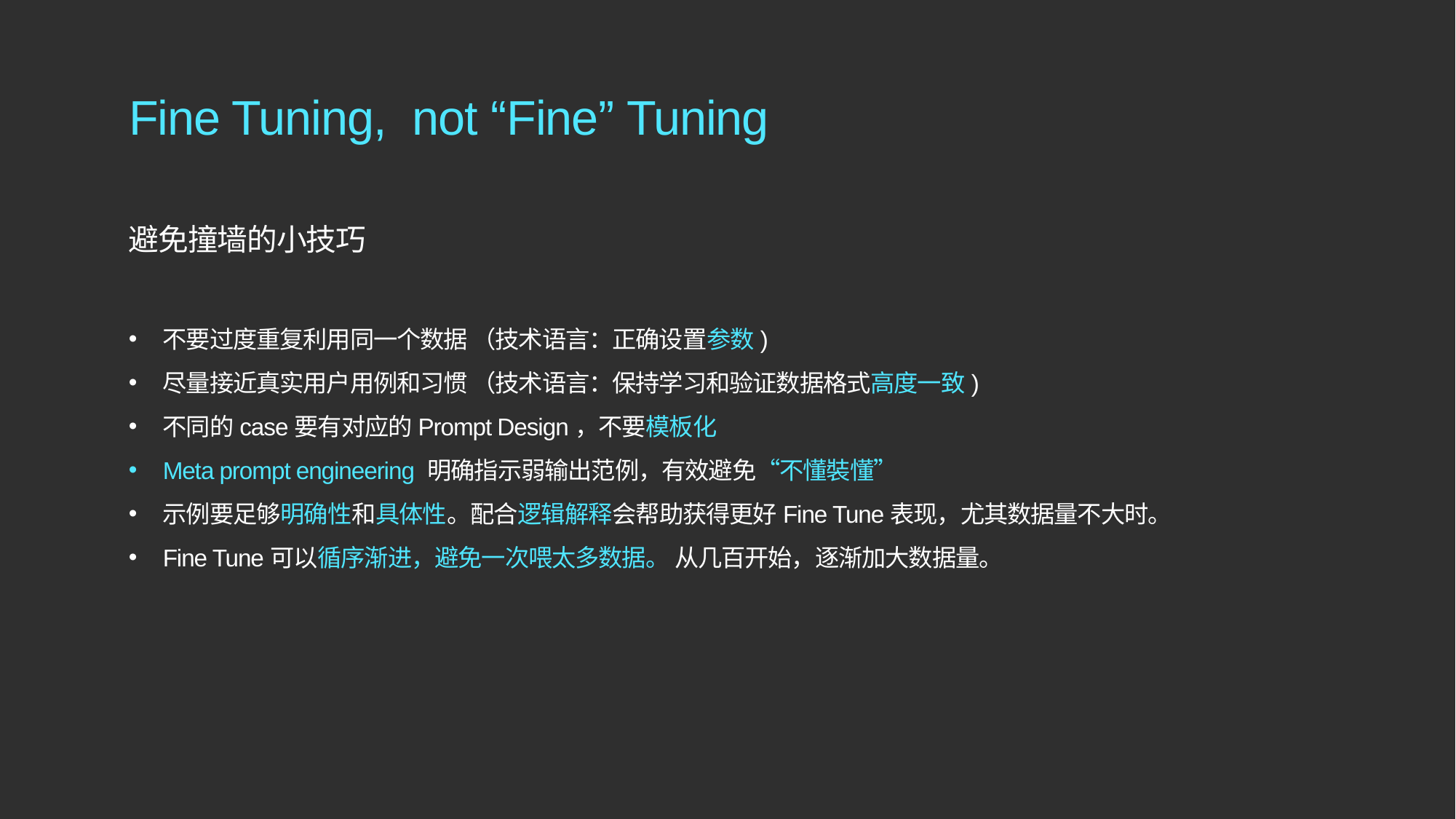

Fine Tuning,  not “Fine” Tuning
避免撞墙的小技巧
不要过度重复利用同一个数据 （技术语言：正确设置参数)
尽量接近真实用户用例和习惯 （技术语言：保持学习和验证数据格式高度一致)
不同的case要有对应的Prompt Design，不要模板化
Meta prompt engineering 明确指示弱输出范例，有效避免“不懂裝懂”
示例要足够明确性和具体性。配合逻辑解释会帮助获得更好Fine Tune表现，尤其数据量不大时。
Fine Tune可以循序渐进，避免一次喂太多数据。 从几百开始，逐渐加大数据量。